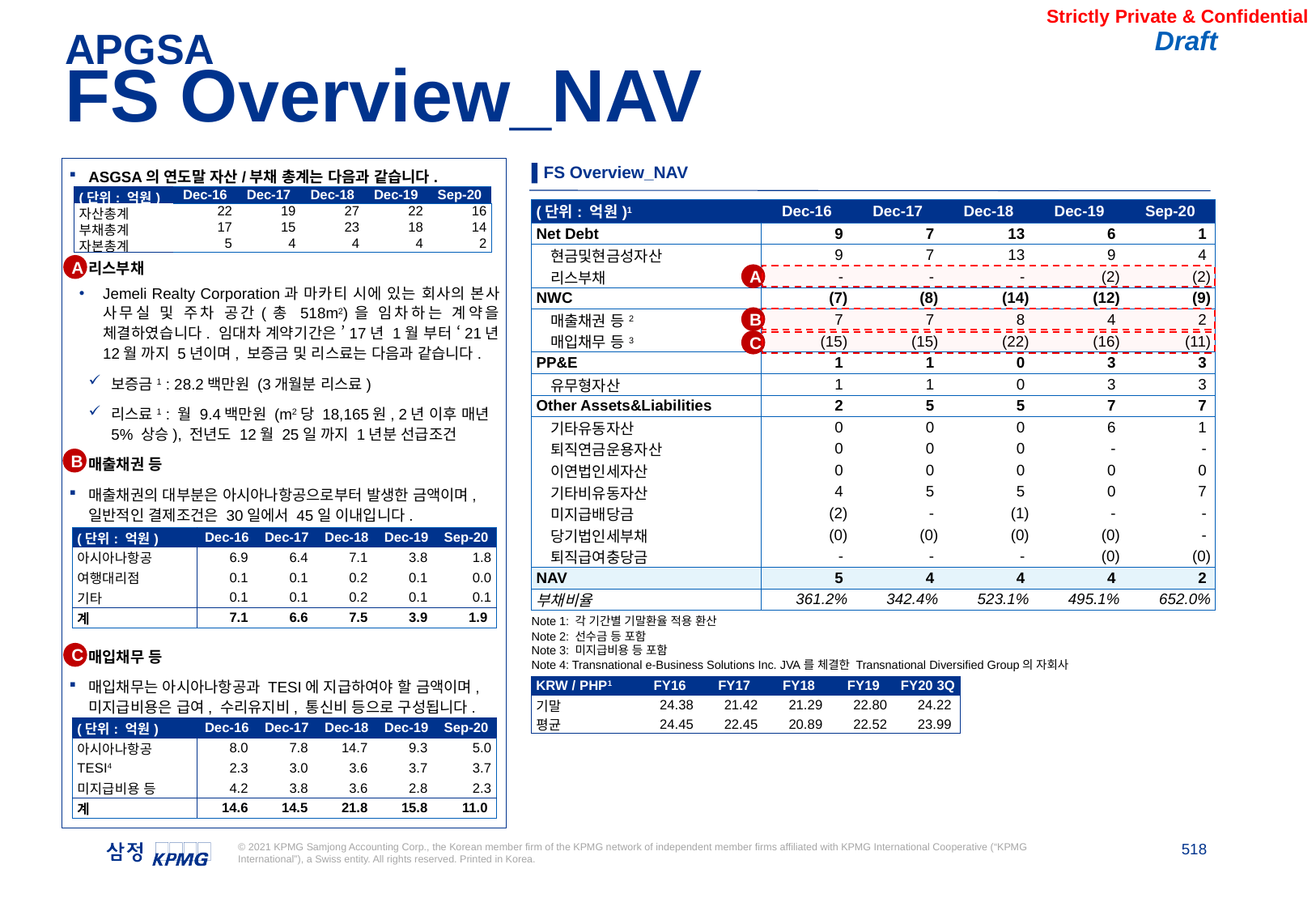

APGSA
FS Overview_NAV
▌FS Overview_NAV

ASGSA의 연도말 자산/부채 총계는 다음과 같습니다.

리스부채
Jemeli Realty Corporation과 마카티 시에 있는 회사의 본사 사무실 및 주차 공간(총 518m2)을 임차하는 계약을 체결하였습니다. 임대차 계약기간은 ’17년 1월 부터 ‘21년 12월 까지 5년이며, 보증금 및 리스료는 다음과 같습니다.
보증금1 : 28.2백만원 (3개월분 리스료)
리스료1 : 월 9.4백만원 (m2당 18,165원, 2년 이후 매년 5% 상승), 전년도 12월 25일 까지 1년분 선급조건
매출채권 등
매출채권의 대부분은 아시아나항공으로부터 발생한 금액이며, 일반적인 결제조건은 30일에서 45일 이내입니다.

매입채무 등
매입채무는 아시아나항공과 TESI에 지급하여야 할 금액이며, 미지급비용은 급여, 수리유지비, 통신비 등으로 구성됩니다.

| (단위: 억원) | Dec-16 | Dec-17 | Dec-18 | Dec-19 | Sep-20 |
| --- | --- | --- | --- | --- | --- |
| 자산총계 | 22 | 19 | 27 | 22 | 16 |
| 부채총계 | 17 | 15 | 23 | 18 | 14 |
| 자본총계 | 5 | 4 | 4 | 4 | 2 |
| (단위: 억원)1 | Dec-16 | Dec-17 | Dec-18 | Dec-19 | Sep-20 |
| --- | --- | --- | --- | --- | --- |
| Net Debt | 9 | 7 | 13 | 6 | 1 |
| 현금및현금성자산 | 9 | 7 | 13 | 9 | 4 |
| 리스부채 | - | - | - | (2) | (2) |
| NWC | (7) | (8) | (14) | (12) | (9) |
| 매출채권 등2 | 7 | 7 | 8 | 4 | 2 |
| 매입채무 등3 | (15) | (15) | (22) | (16) | (11) |
| PP&E | 1 | 1 | 0 | 3 | 3 |
| 유무형자산 | 1 | 1 | 0 | 3 | 3 |
| Other Assets&Liabilities | 2 | 5 | 5 | 7 | 7 |
| 기타유동자산 | 0 | 0 | 0 | 6 | 1 |
| 퇴직연금운용자산 | 0 | 0 | 0 | - | - |
| 이연법인세자산 | 0 | 0 | 0 | 0 | 0 |
| 기타비유동자산 | 4 | 5 | 5 | 0 | 7 |
| 미지급배당금 | (2) | - | (1) | - | - |
| 당기법인세부채 | (0) | (0) | (0) | (0) | - |
| 퇴직급여충당금 | - | - | - | (0) | (0) |
| NAV | 5 | 4 | 4 | 4 | 2 |
| 부채비율 | 361.2% | 342.4% | 523.1% | 495.1% | 652.0% |
A
A

B

C

B
| (단위: 억원) | Dec-16 | Dec-17 | Dec-18 | Dec-19 | Sep-20 |
| --- | --- | --- | --- | --- | --- |
| 아시아나항공 | 6.9 | 6.4 | 7.1 | 3.8 | 1.8 |
| 여행대리점 | 0.1 | 0.1 | 0.2 | 0.1 | 0.0 |
| 기타 | 0.1 | 0.1 | 0.2 | 0.1 | 0.1 |
| 계 | 7.1 | 6.6 | 7.5 | 3.9 | 1.9 |
Note 1: 각 기간별 기말환율 적용 환산
Note 2: 선수금 등 포함
C
Note 3: 미지급비용 등 포함
Note 4: Transnational e-Business Solutions Inc. JVA를 체결한 Transnational Diversified Group의 자회사
| KRW / PHP1 | FY16 | FY17 | FY18 | FY19 | FY20 3Q |
| --- | --- | --- | --- | --- | --- |
| 기말 | 24.38 | 21.42 | 21.29 | 22.80 | 24.22 |
| 평균 | 24.45 | 22.45 | 20.89 | 22.52 | 23.99 |
| (단위: 억원) | Dec-16 | Dec-17 | Dec-18 | Dec-19 | Sep-20 |
| --- | --- | --- | --- | --- | --- |
| 아시아나항공 | 8.0 | 7.8 | 14.7 | 9.3 | 5.0 |
| TESI4 | 2.3 | 3.0 | 3.6 | 3.7 | 3.7 |
| 미지급비용 등 | 4.2 | 3.8 | 3.6 | 2.8 | 2.3 |
| 계 | 14.6 | 14.5 | 21.8 | 15.8 | 11.0 |